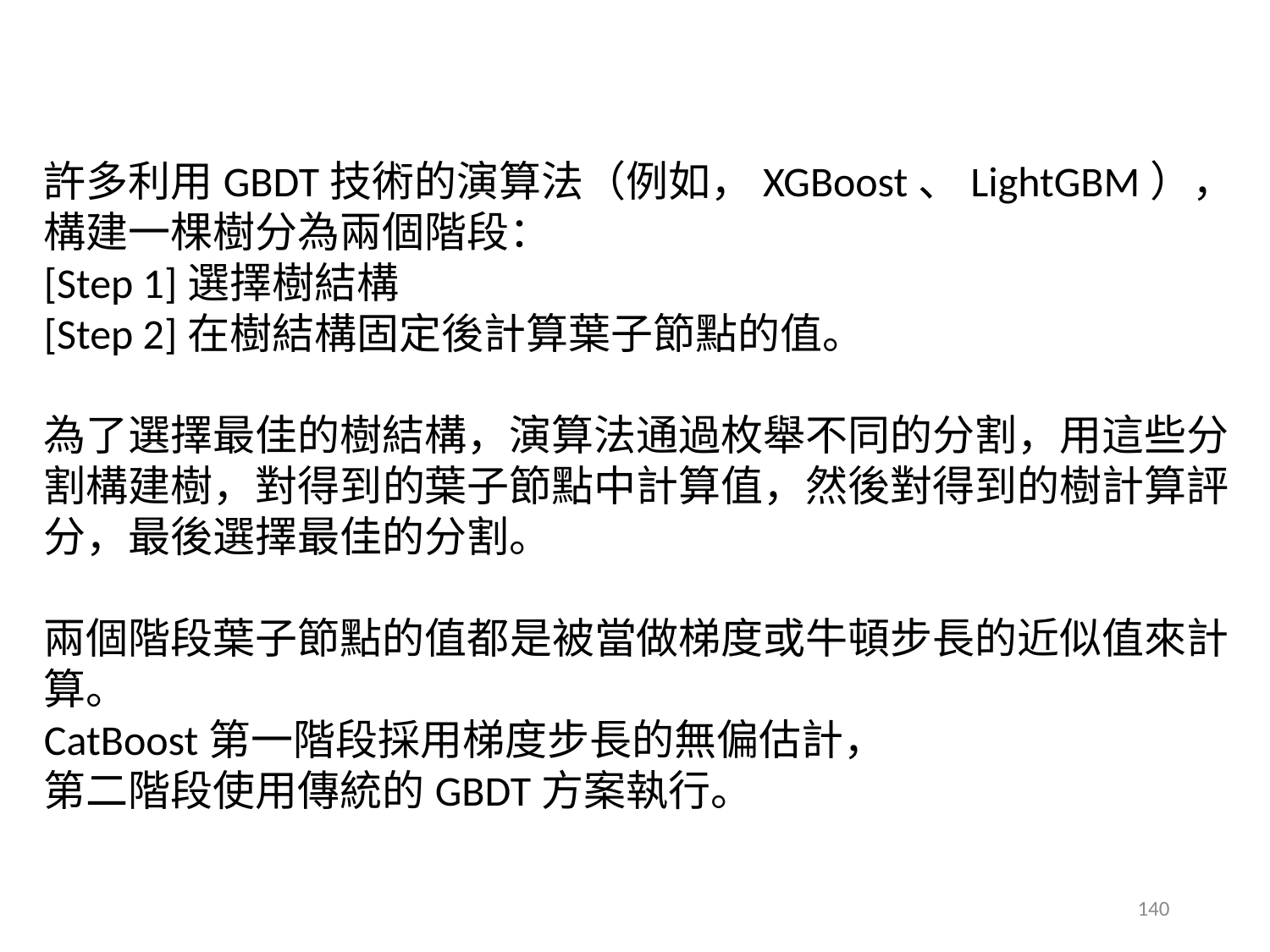

許多利用GBDT技術的演算法（例如，XGBoost、LightGBM），
構建一棵樹分為兩個階段：
[Step 1]選擇樹結構
[Step 2]在樹結構固定後計算葉子節點的值。

為了選擇最佳的樹結構，演算法通過枚舉不同的分割，用這些分割構建樹，對得到的葉子節點中計算值，然後對得到的樹計算評分，最後選擇最佳的分割。

兩個階段葉子節點的值都是被當做梯度或牛頓步長的近似值來計算。
CatBoost第一階段採用梯度步長的無偏估計，
第二階段使用傳統的GBDT方案執行。
140